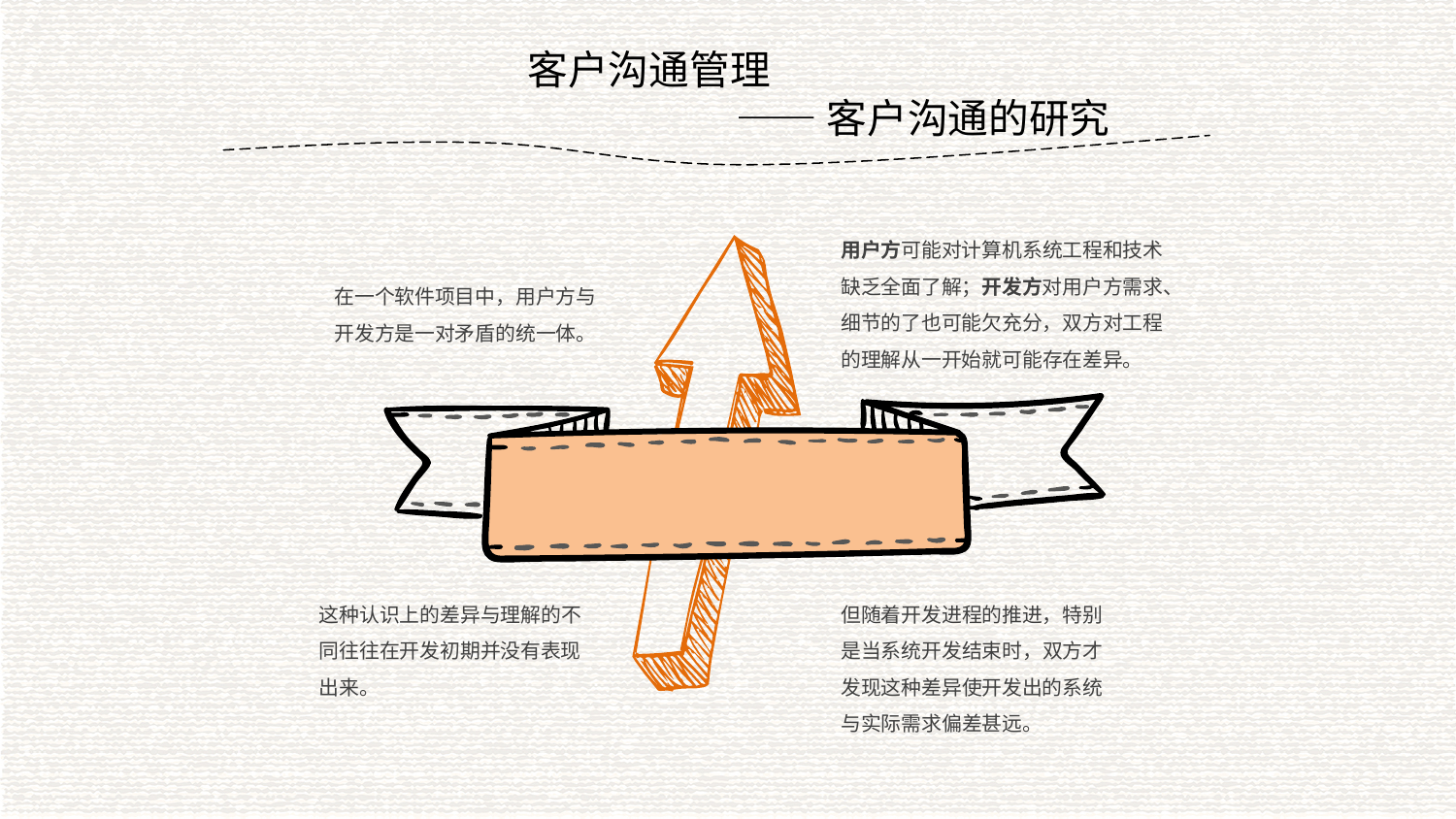

客户沟通管理
	       ——客户沟通的研究

用户方可能对计算机系统工程和技术缺乏全面了解；开发方对用户方需求、细节的了也可能欠充分，双方对工程的理解从一开始就可能存在差异。

在一个软件项目中，用户方与开发方是一对矛盾的统一体。

这种认识上的差异与理解的不同往往在开发初期并没有表现出来。
但随着开发进程的推进，特别是当系统开发结束时，双方才发现这种差异使开发出的系统与实际需求偏差甚远。